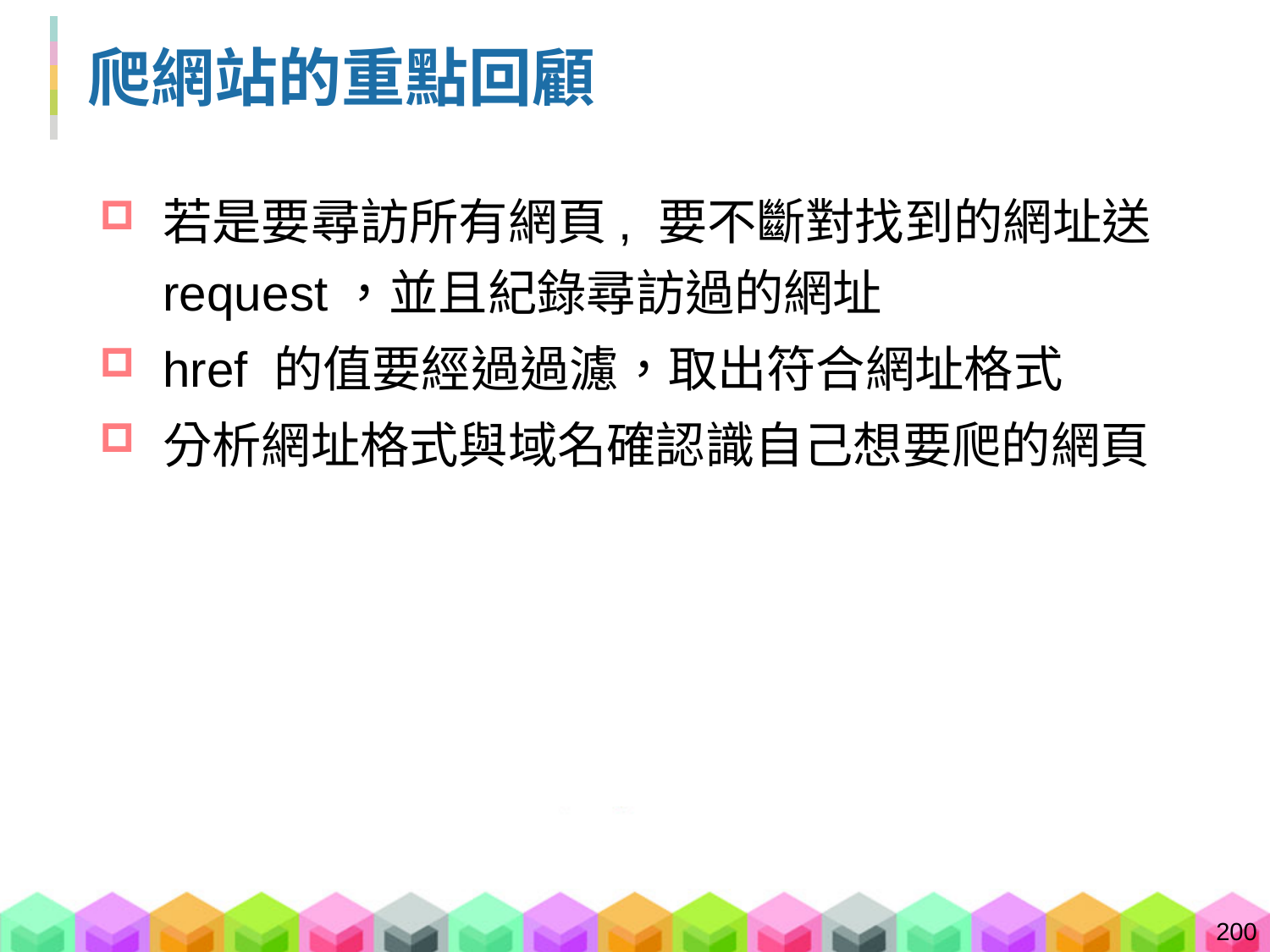

# 爬網站的重點回顧
若是要尋訪所有網頁, 要不斷對找到的網址送 request，並且紀錄尋訪過的網址
href 的值要經過過濾，取出符合網址格式
分析網址格式與域名確認識自己想要爬的網頁
200